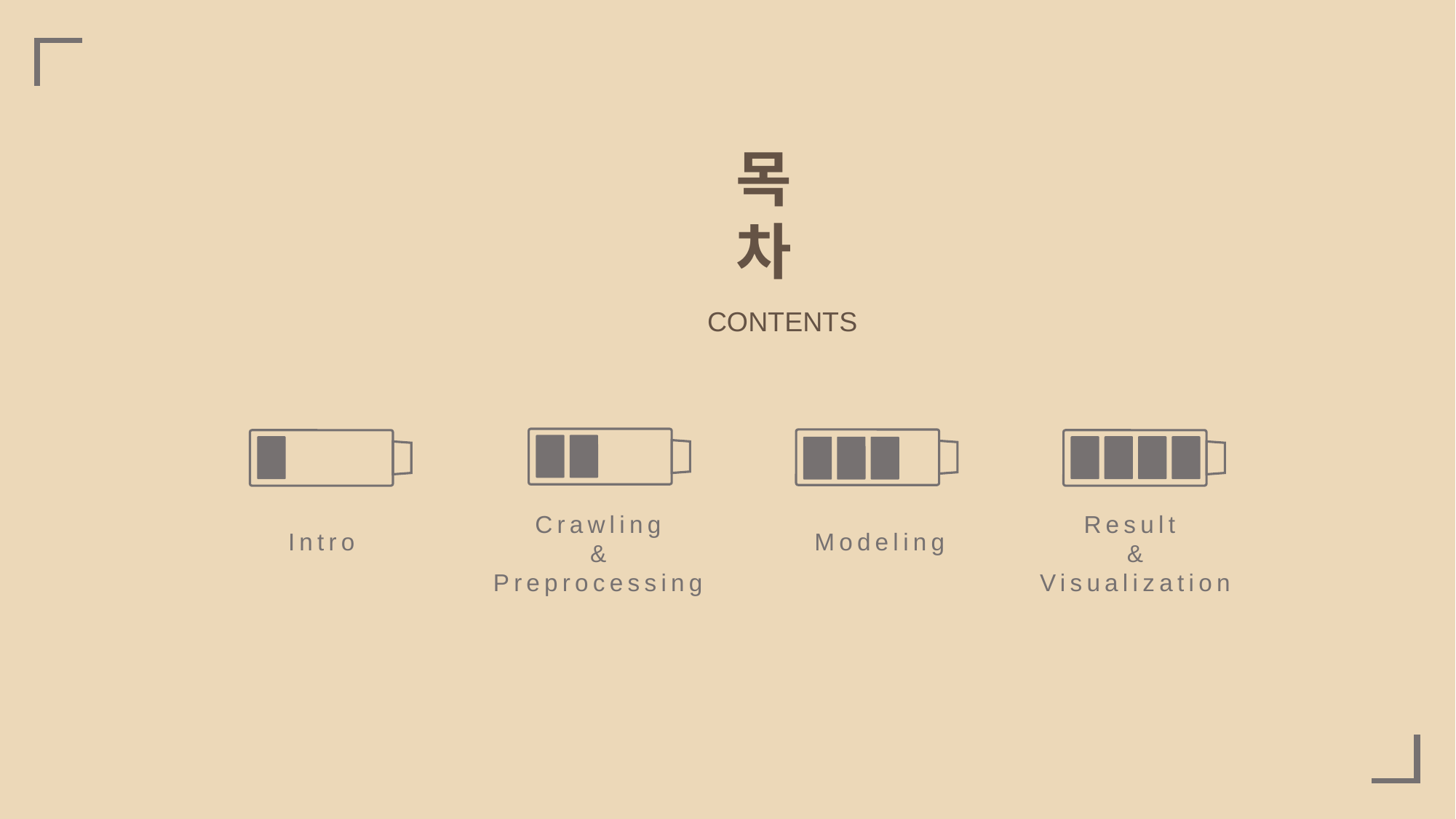

목
차

CONTENTS

Crawling
&
Preprocessing
Result
&
Visualization
Intro
Modeling